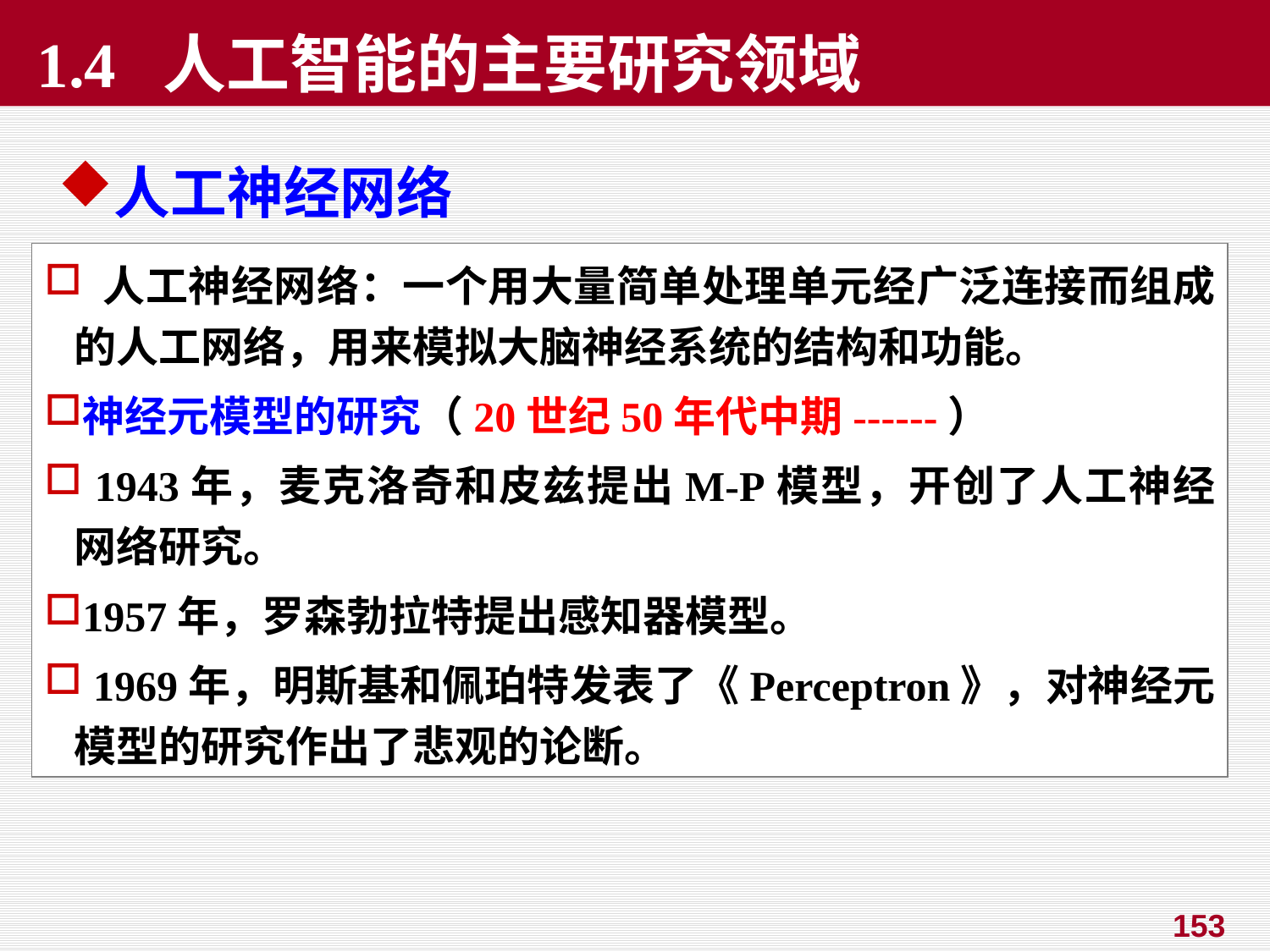

1.4  人工智能的主要研究领域
人工神经网络
 人工神经网络：一个用大量简单处理单元经广泛连接而组成的人工网络，用来模拟大脑神经系统的结构和功能。
神经元模型的研究（20世纪50年代中期------）
 1943年，麦克洛奇和皮兹提出M-P模型，开创了人工神经网络研究。
1957年，罗森勃拉特提出感知器模型。
 1969年，明斯基和佩珀特发表了《Perceptron》，对神经元模型的研究作出了悲观的论断。
153